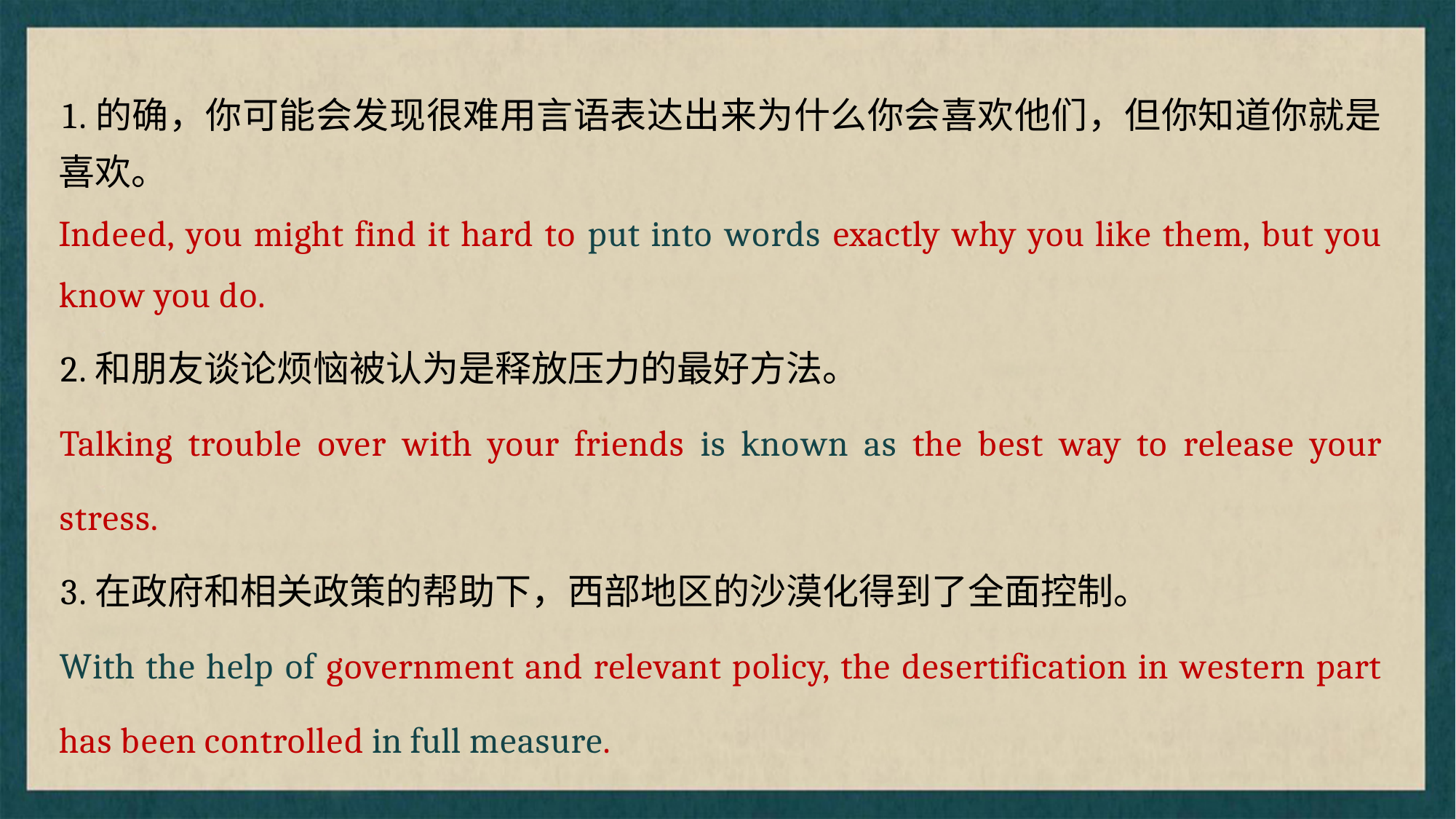

1.的确，你可能会发现很难用言语表达出来为什么你会喜欢他们，但你知道你就是喜欢。
Indeed, you might find it hard to put into words exactly why you like them, but you know you do.
2.和朋友谈论烦恼被认为是释放压力的最好方法。
Talking trouble over with your friends is known as the best way to release your stress.
3.在政府和相关政策的帮助下，西部地区的沙漠化得到了全面控制。
With the help of government and relevant policy, the desertification in western part has been controlled in full measure.